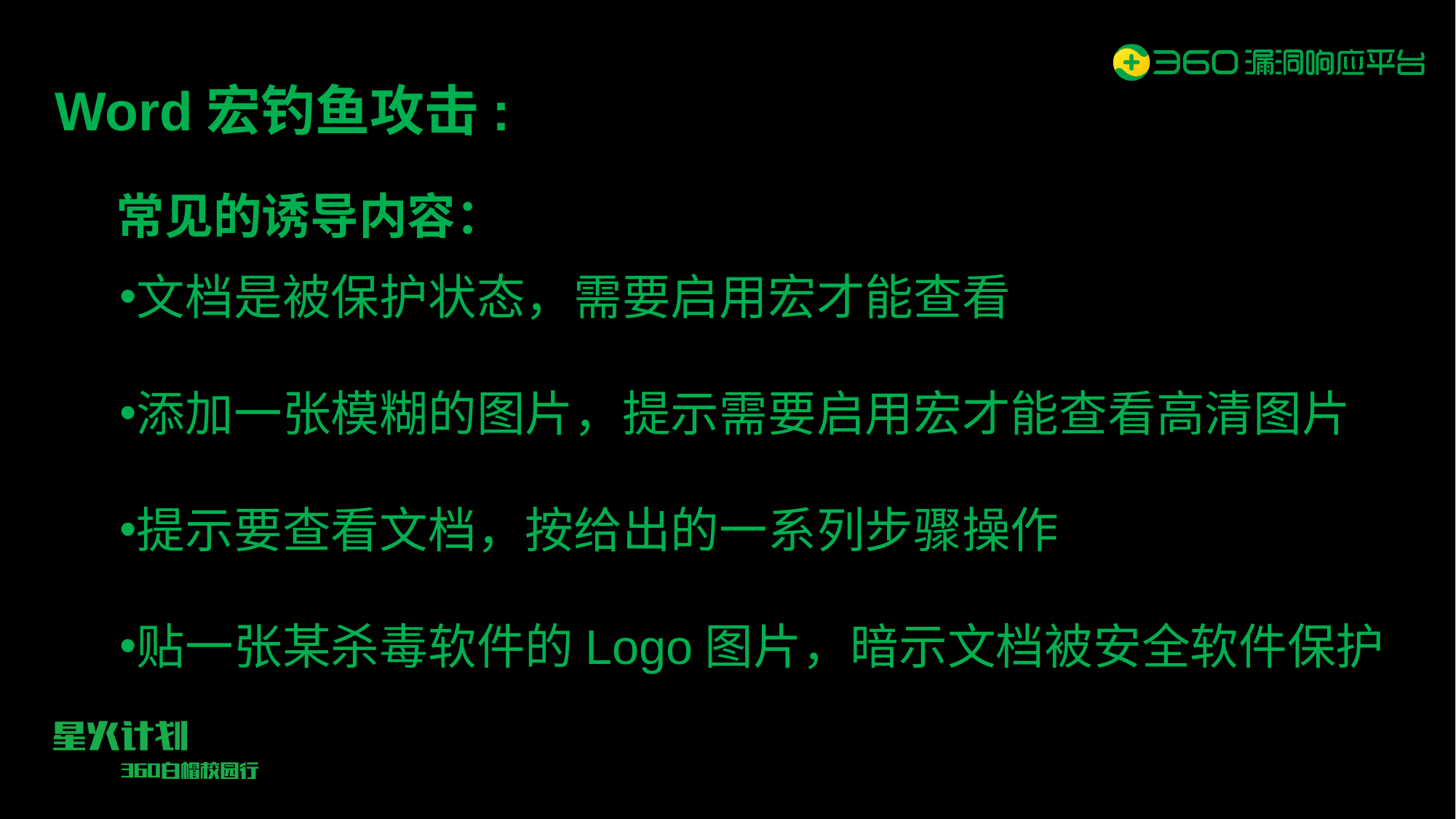

Word宏钓鱼攻击:

常见的诱导内容：
文档是被保护状态，需要启用宏才能查看

添加一张模糊的图片，提示需要启用宏才能查看高清图片

提示要查看文档，按给出的一系列步骤操作

贴一张某杀毒软件的Logo图片，暗示文档被安全软件保护